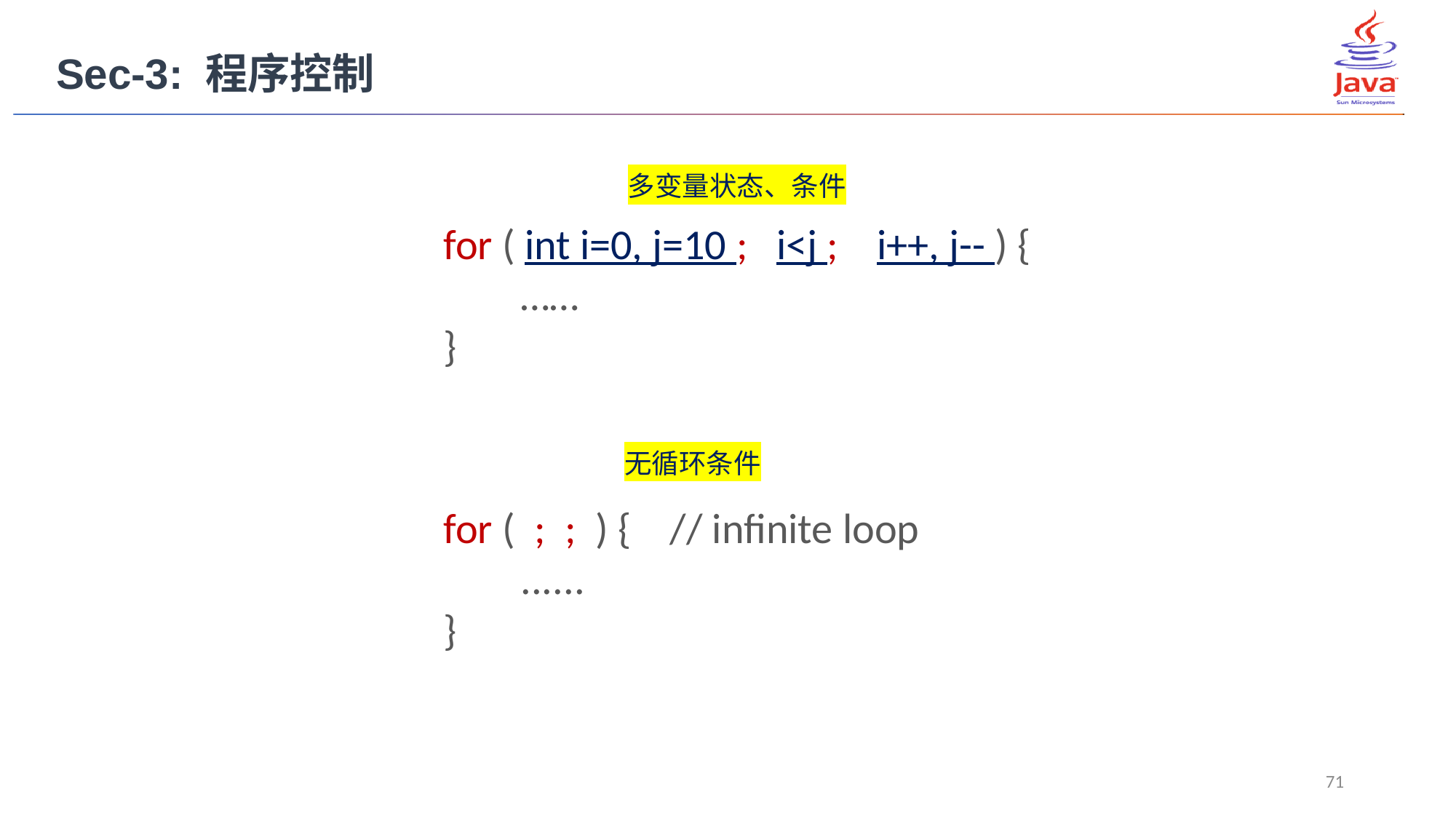

Sec-3: 程序控制
多变量状态、条件
for ( int i=0, j=10 ;   i<j ;    i++, j-- ) {
        ……
}
无循环条件
for (  ;  ;  ) {    // infinite loop
        ......
}
71